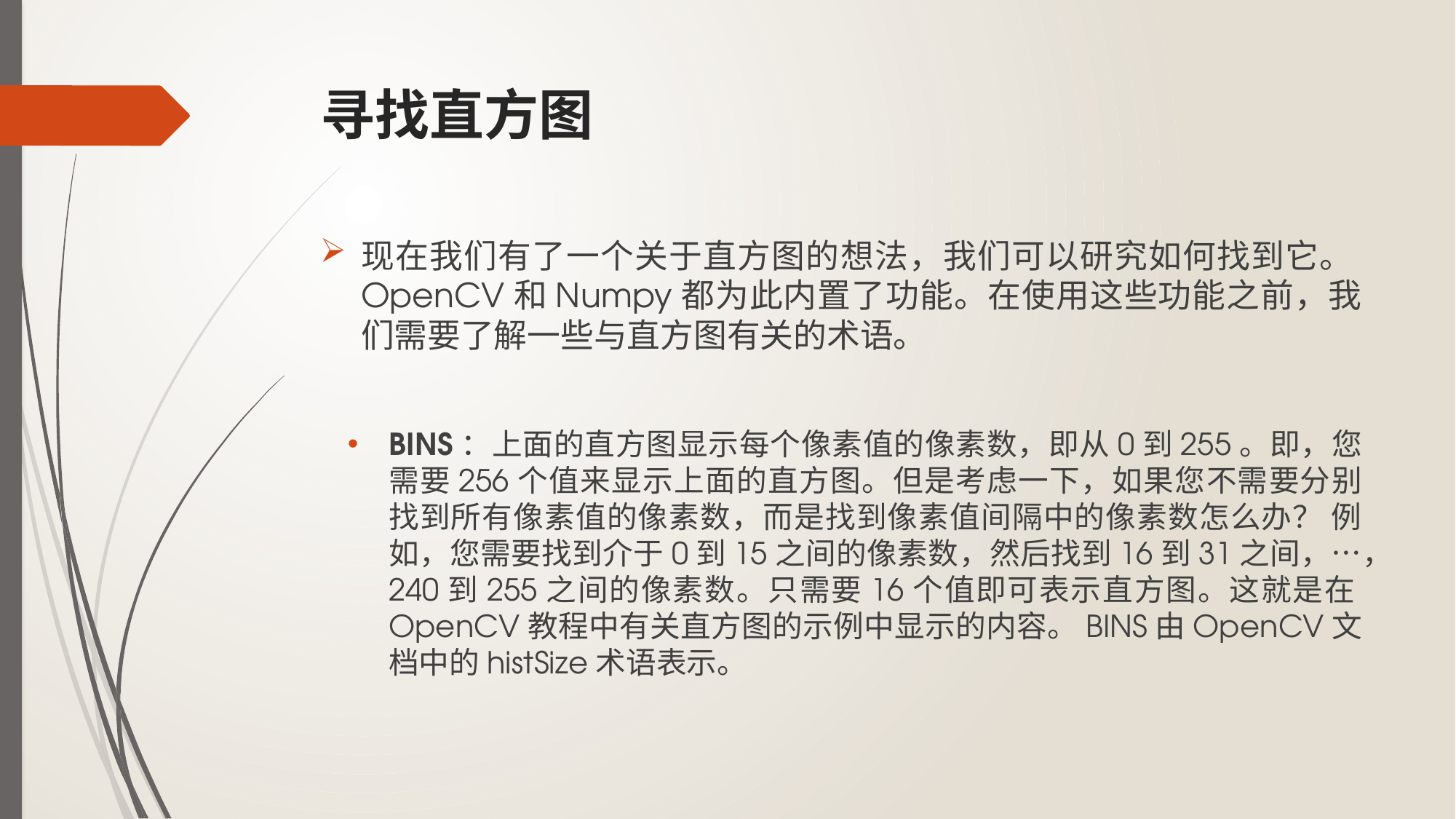

# 寻找直方图
现在我们有了一个关于直方图的想法，我们可以研究如何找到它。OpenCV和Numpy都为此内置了功能。在使用这些功能之前，我们需要了解一些与直方图有关的术语。

BINS：上面的直方图显示每个像素值的像素数，即从0到255。即，您需要256个值来显示上面的直方图。但是考虑一下，如果您不需要分别找到所有像素值的像素数，而是找到像素值间隔中的像素数怎么办？ 例如，您需要找到介于0到15之间的像素数，然后找到16到31之间，…，240到255之间的像素数。只需要16个值即可表示直方图。这就是在OpenCV教程中有关直方图的示例中显示的内容。BINS由OpenCV文档中的histSize术语表示。